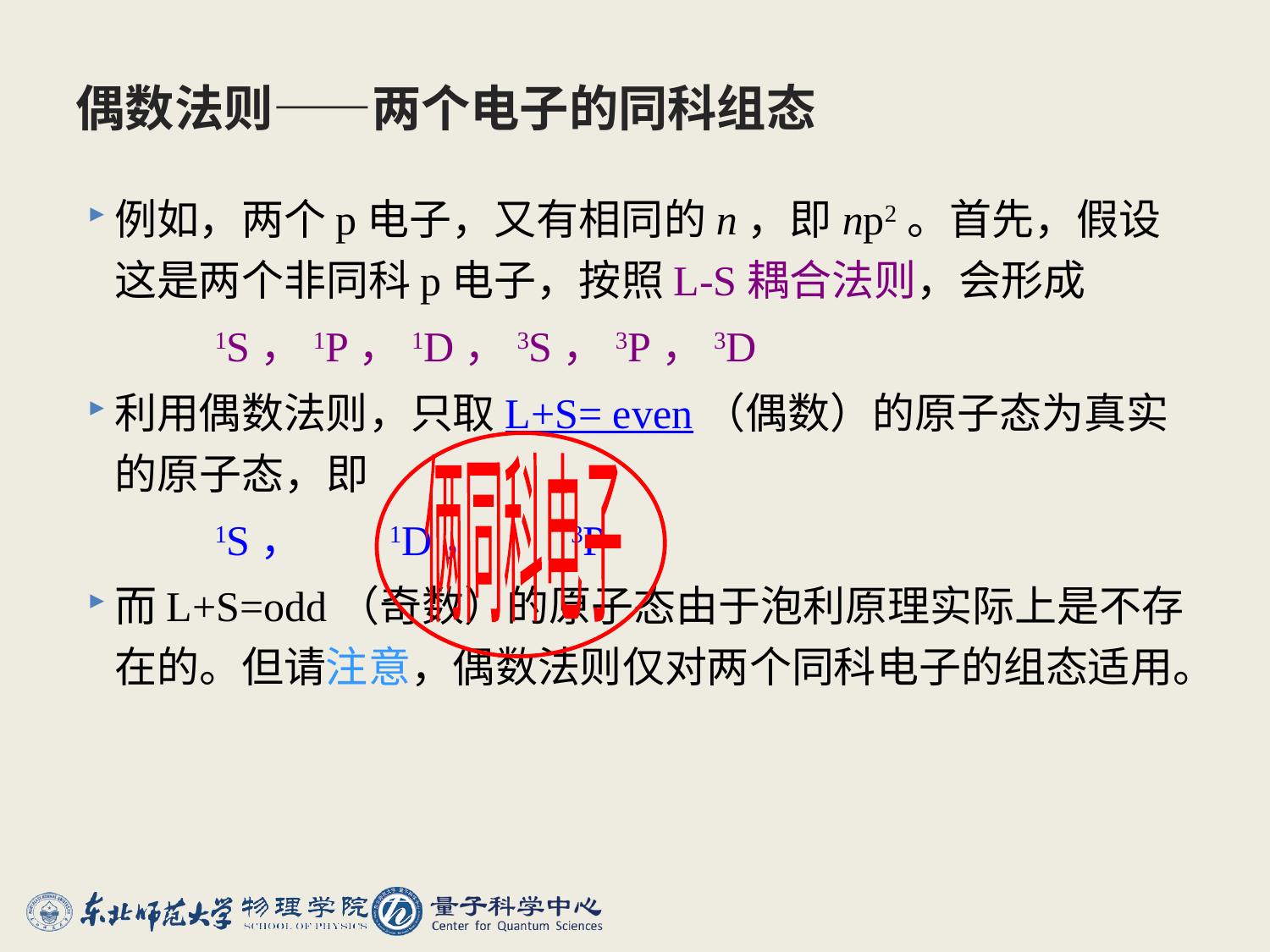

# 偶数法则——两个电子的同科组态
例如，两个p电子，又有相同的n，即np2。首先，假设这是两个非同科p电子，按照L-S耦合法则，会形成
            1S，1P，1D，3S，3P，3D
利用偶数法则，只取L+S= even（偶数）的原子态为真实的原子态，即
            1S，        1D，        3P
而L+S=odd（奇数）的原子态由于泡利原理实际上是不存在的。但请注意，偶数法则仅对两个同科电子的组态适用。

俩同科电子